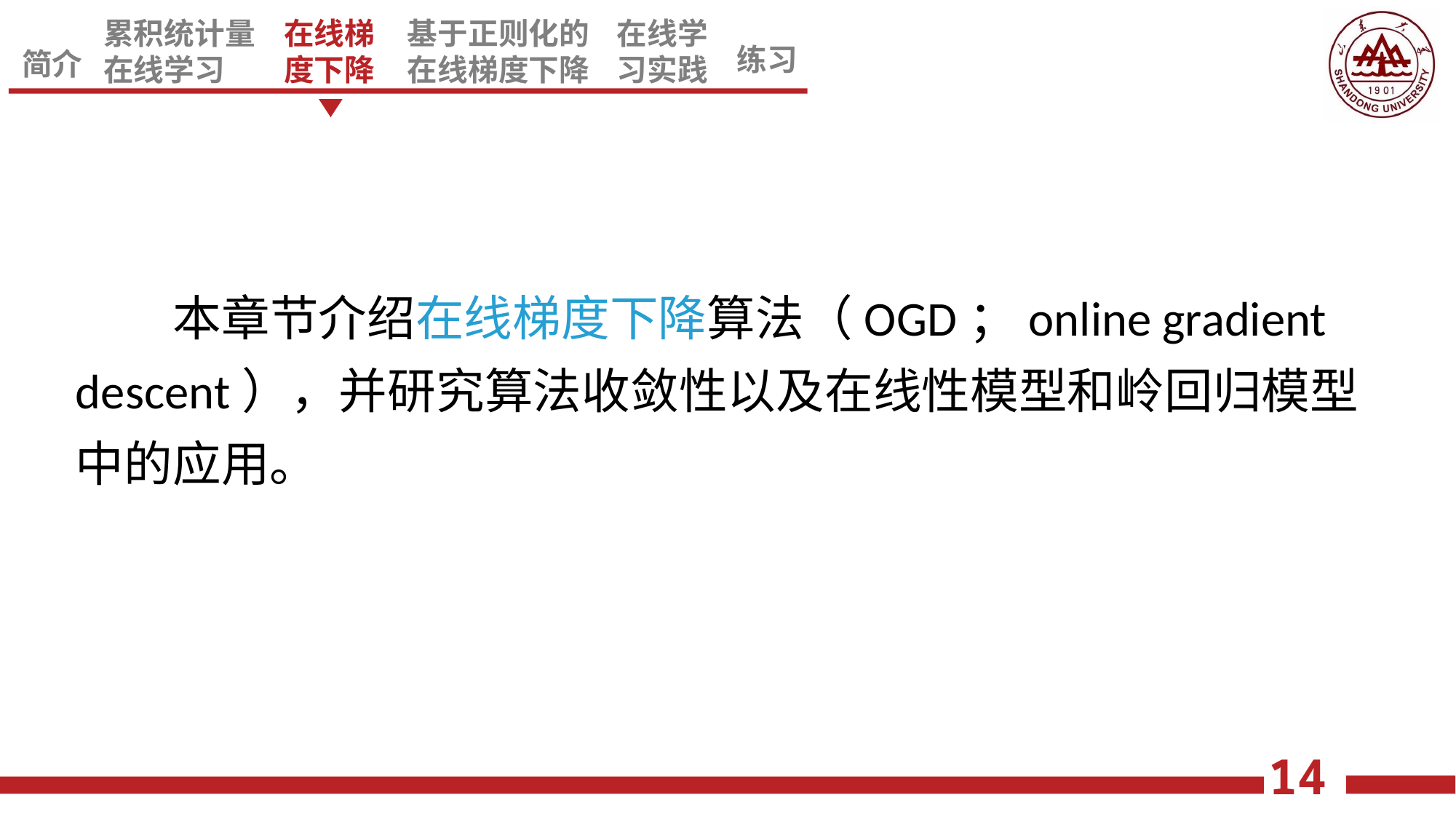

本章节介绍在线梯度下降算法（OGD；online gradient descent），并研究算法收敛性以及在线性模型和岭回归模型中的应用。